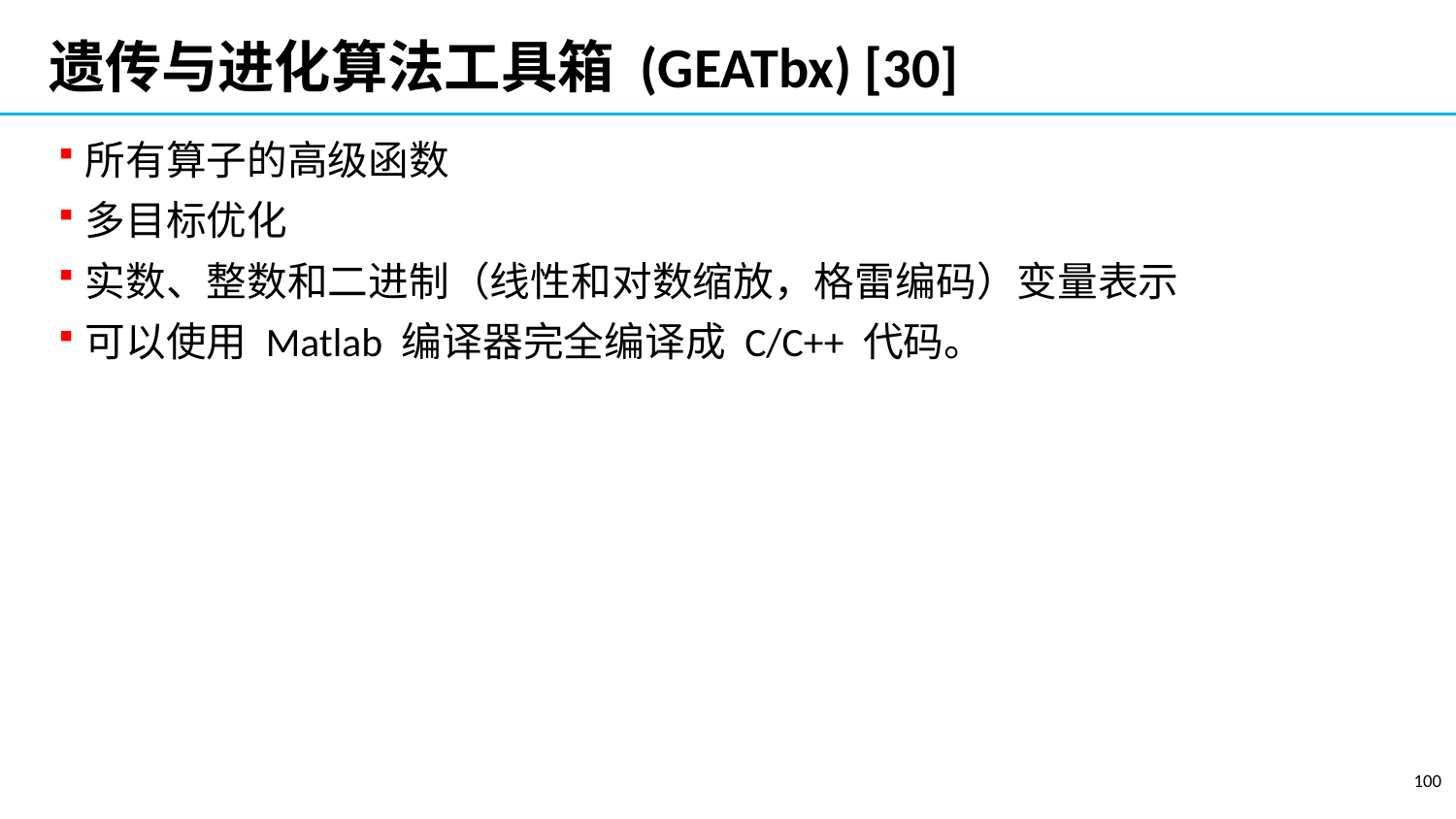

# 遗传与进化算法工具箱 (GEATbx) [30]

所有算子的高级函数
多目标优化
实数、整数和二进制（线性和对数缩放，格雷编码）变量表示
可以使用 Matlab 编译器完全编译成 C/C++ 代码。
100